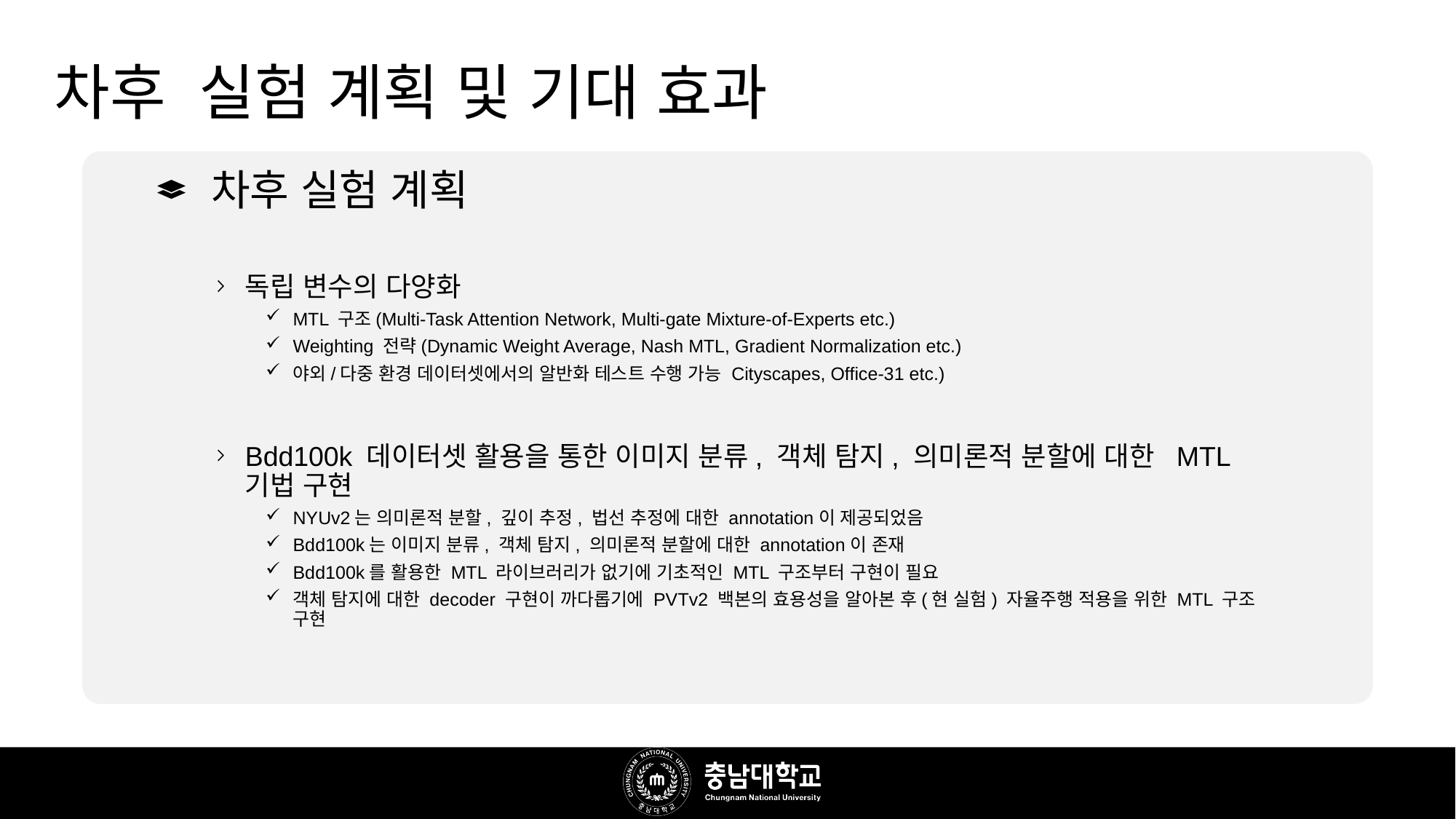

# 차후  실험 계획 및 기대 효과
차후 실험 계획

독립 변수의 다양화
MTL 구조(Multi-Task Attention Network, Multi-gate Mixture-of-Experts etc.)
Weighting 전략(Dynamic Weight Average, Nash MTL, Gradient Normalization etc.)
야외/다중 환경 데이터셋에서의 알반화 테스트 수행 가능 Cityscapes, Office-31 etc.)

Bdd100k 데이터셋 활용을 통한 이미지 분류, 객체 탐지, 의미론적 분할에 대한  MTL 기법 구현
NYUv2는 의미론적 분할, 깊이 추정, 법선 추정에 대한 annotation이 제공되었음
Bdd100k는 이미지 분류, 객체 탐지, 의미론적 분할에 대한 annotation이 존재
Bdd100k를 활용한 MTL 라이브러리가 없기에 기초적인 MTL 구조부터 구현이 필요
객체 탐지에 대한 decoder 구현이 까다롭기에 PVTv2 백본의 효용성을 알아본 후(현 실험) 자율주행 적용을 위한 MTL 구조 구현